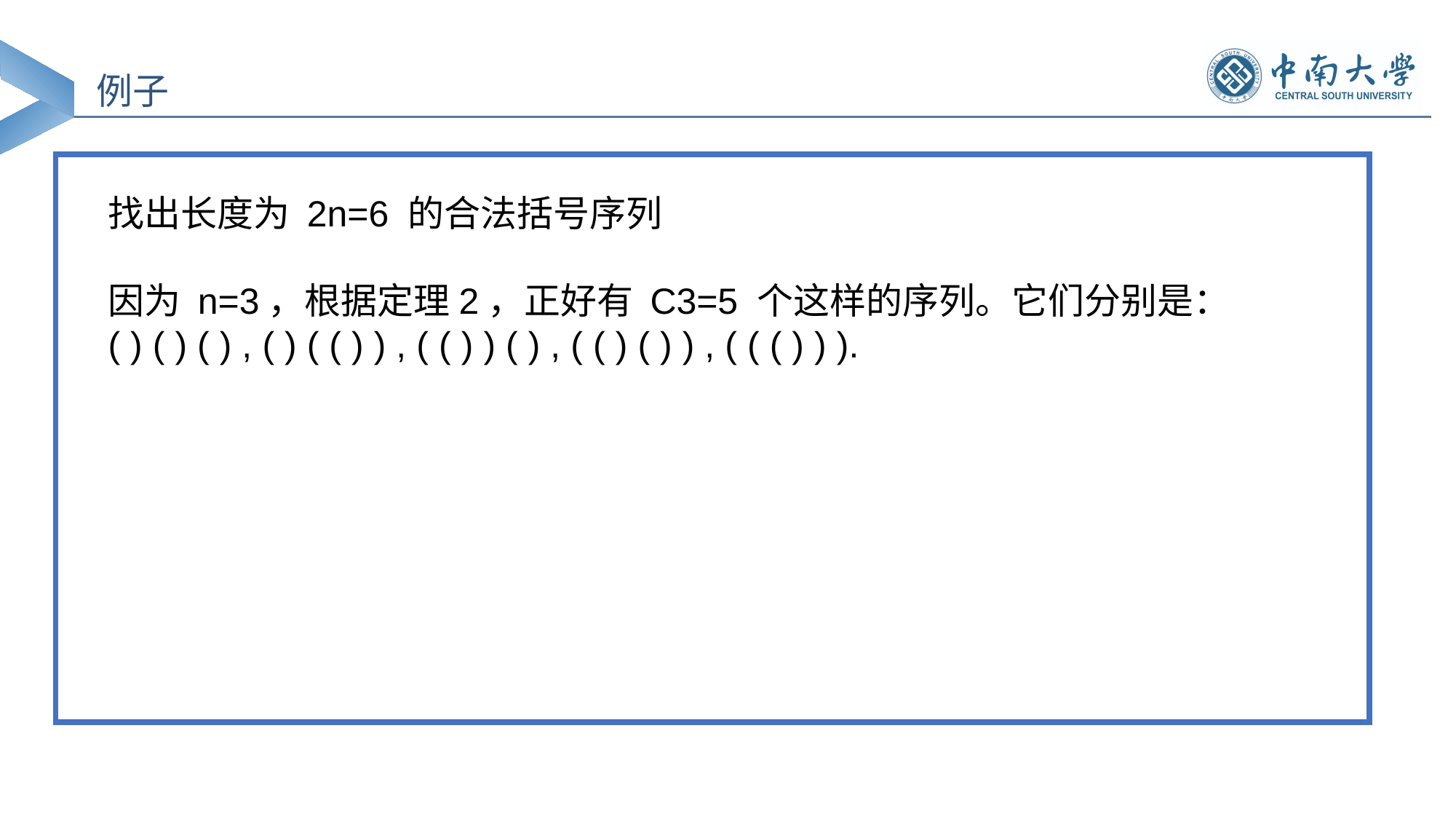

例子

找出长度为 2n=6 的合法括号序列

因为 n=3，根据定理2，正好有 C3=5 个这样的序列。它们分别是：
( ) ( ) ( ) , ( ) ( ( ) ) , ( ( ) ) ( ) , ( ( ) ( ) ) , ( ( ( ) ) ).